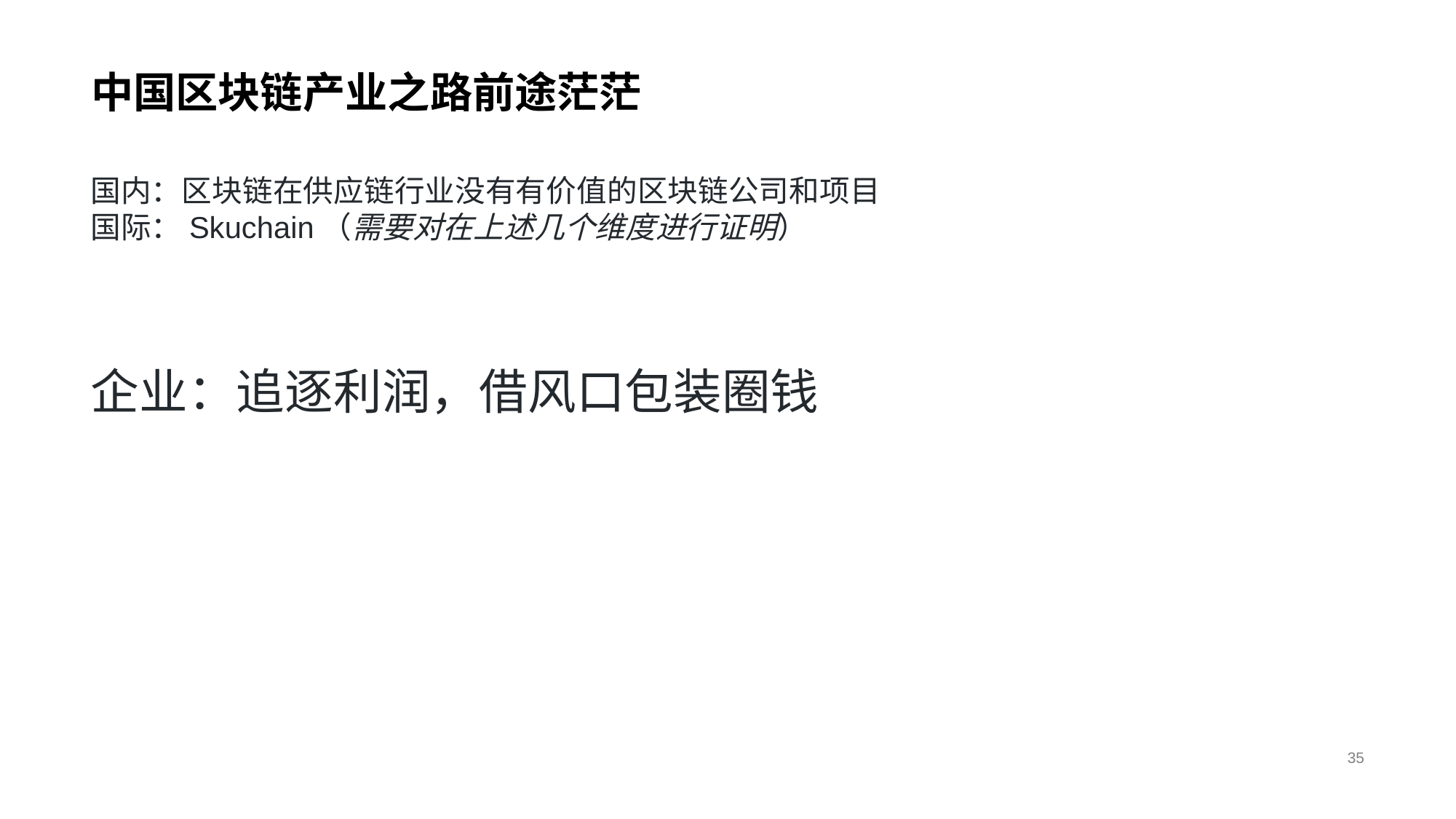

# 中国区块链产业之路前途茫茫
国内：区块链在供应链行业没有有价值的区块链公司和项目
国际：Skuchain（需要对在上述几个维度进行证明）

企业：追逐利润，借风口包装圈钱
35